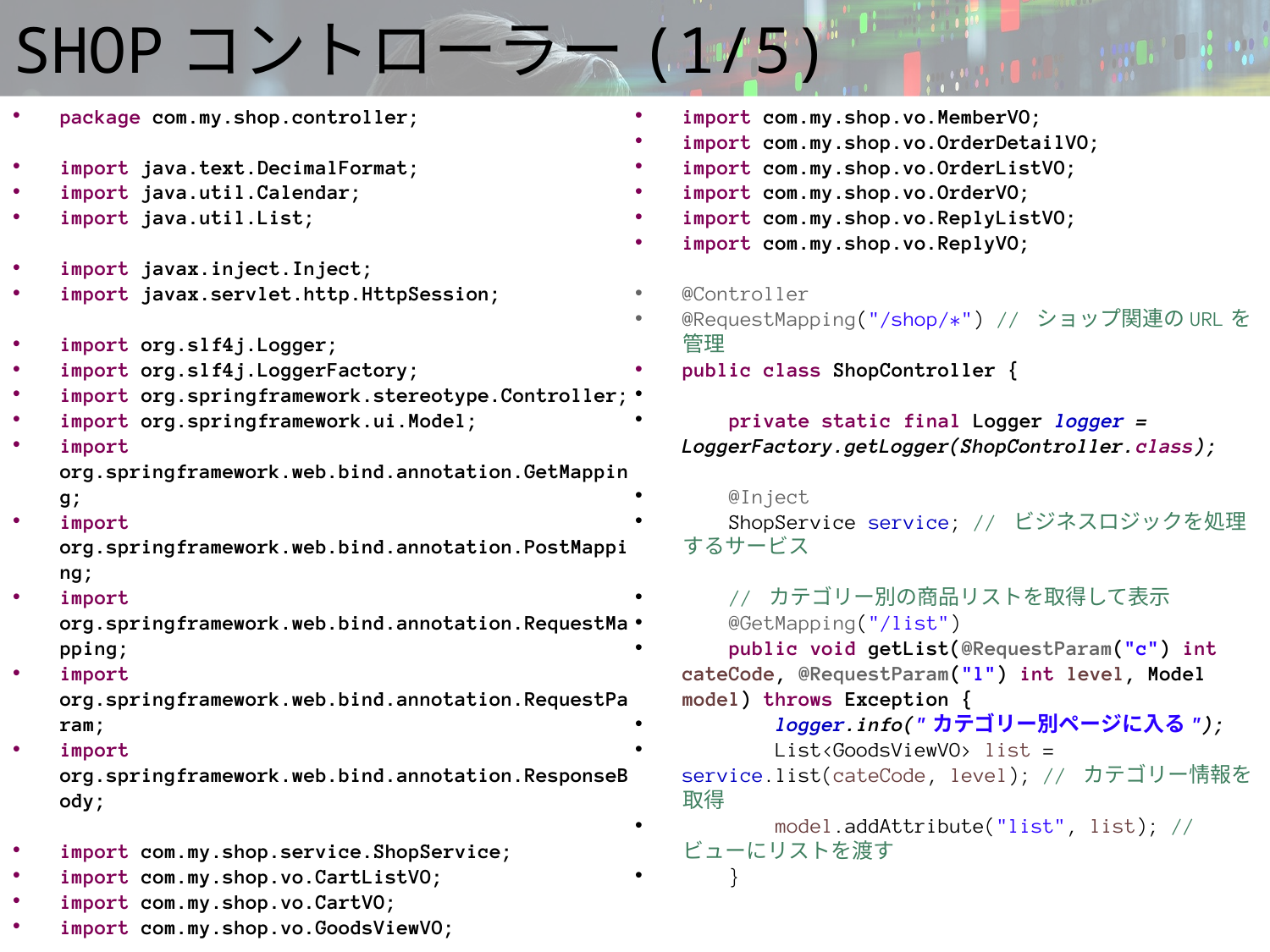

# SHOPコントローラー(1/5)
package com.my.shop.controller;

import java.text.DecimalFormat;
import java.util.Calendar;
import java.util.List;

import javax.inject.Inject;
import javax.servlet.http.HttpSession;

import org.slf4j.Logger;
import org.slf4j.LoggerFactory;
import org.springframework.stereotype.Controller;
import org.springframework.ui.Model;
import org.springframework.web.bind.annotation.GetMapping;
import org.springframework.web.bind.annotation.PostMapping;
import org.springframework.web.bind.annotation.RequestMapping;
import org.springframework.web.bind.annotation.RequestParam;
import org.springframework.web.bind.annotation.ResponseBody;

import com.my.shop.service.ShopService;
import com.my.shop.vo.CartListVO;
import com.my.shop.vo.CartVO;
import com.my.shop.vo.GoodsViewVO;
import com.my.shop.vo.MemberVO;
import com.my.shop.vo.OrderDetailVO;
import com.my.shop.vo.OrderListVO;
import com.my.shop.vo.OrderVO;
import com.my.shop.vo.ReplyListVO;
import com.my.shop.vo.ReplyVO;

@Controller
@RequestMapping("/shop/*") // ショップ関連のURLを管理
public class ShopController {

    private static final Logger logger = LoggerFactory.getLogger(ShopController.class);

    @Inject
    ShopService service; // ビジネスロジックを処理するサービス

    // カテゴリー別の商品リストを取得して表示
    @GetMapping("/list")
    public void getList(@RequestParam("c") int cateCode, @RequestParam("l") int level, Model model) throws Exception {
        logger.info("カテゴリー別ページに入る");
        List<GoodsViewVO> list = service.list(cateCode, level); // カテゴリー情報を取得
        model.addAttribute("list", list); // ビューにリストを渡す
    }